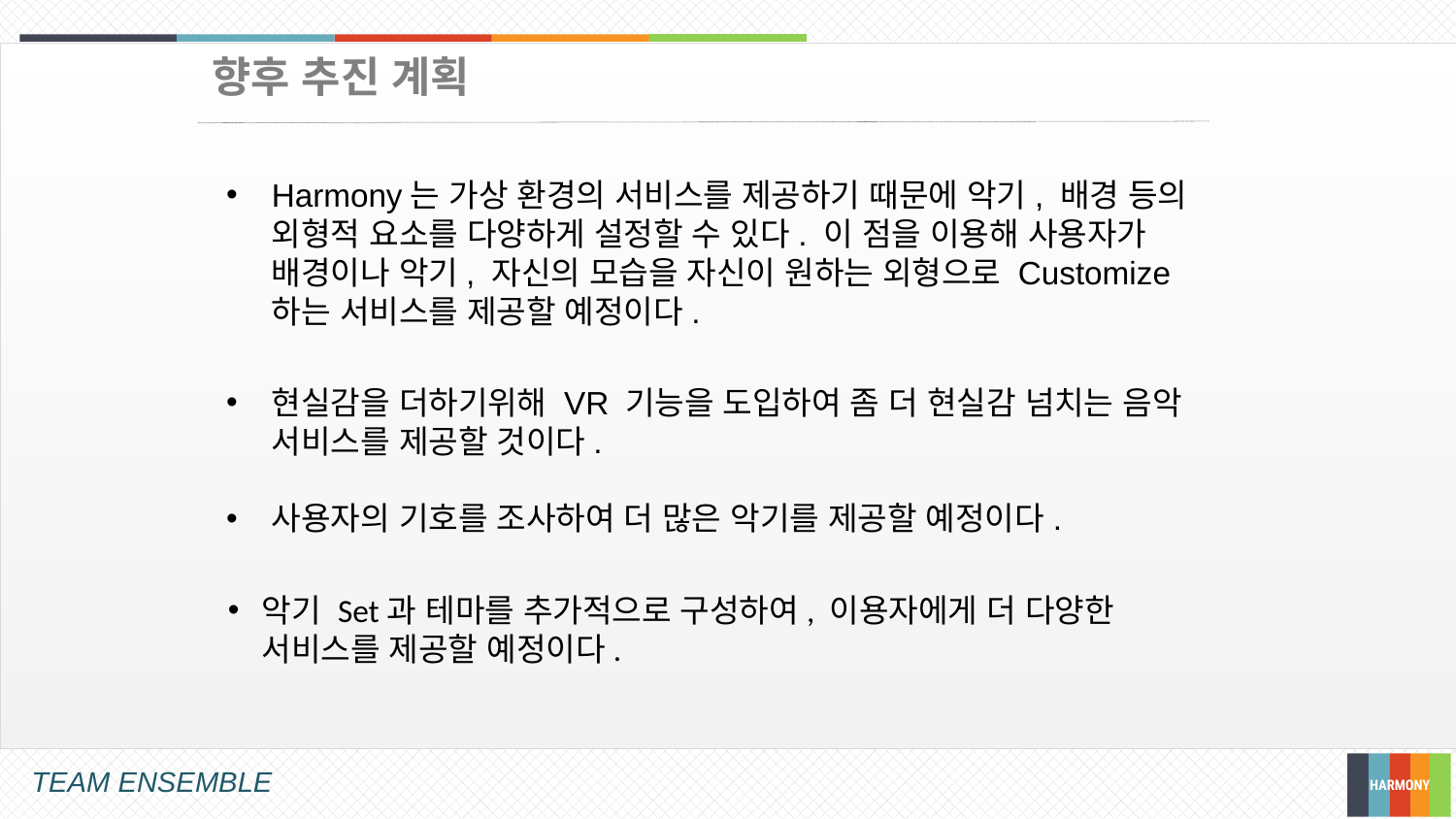

향후 추진 계획

Harmony는 가상 환경의 서비스를 제공하기 때문에 악기, 배경 등의 외형적 요소를 다양하게 설정할 수 있다. 이 점을 이용해 사용자가 배경이나 악기, 자신의 모습을 자신이 원하는 외형으로 Customize하는 서비스를 제공할 예정이다.
현실감을 더하기위해 VR 기능을 도입하여 좀 더 현실감 넘치는 음악 서비스를 제공할 것이다.

사용자의 기호를 조사하여 더 많은 악기를 제공할 예정이다.
악기 Set과 테마를 추가적으로 구성하여, 이용자에게 더 다양한 서비스를 제공할 예정이다.